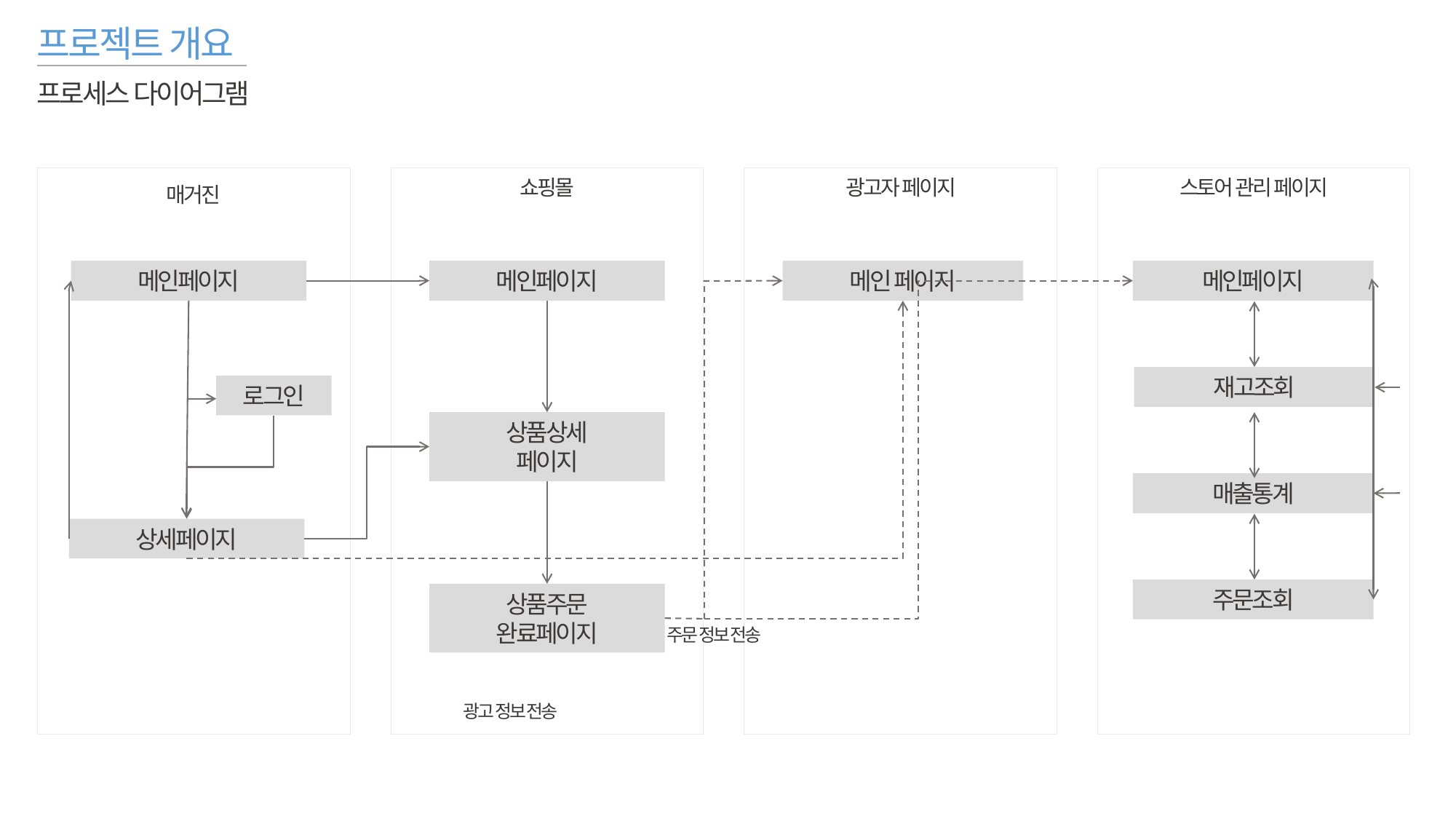

프로젝트 개요
프로세스 다이어그램

쇼핑몰
광고자 페이지
스토어 관리 페이지
매거진
메인페이지
메인페이지
메인 페이지
메인페이지
재고조회
로그인
상품상세
페이지
매출통계
상세페이지
주문조회
상품주문
완료페이지
주문 정보 전송
광고 정보 전송